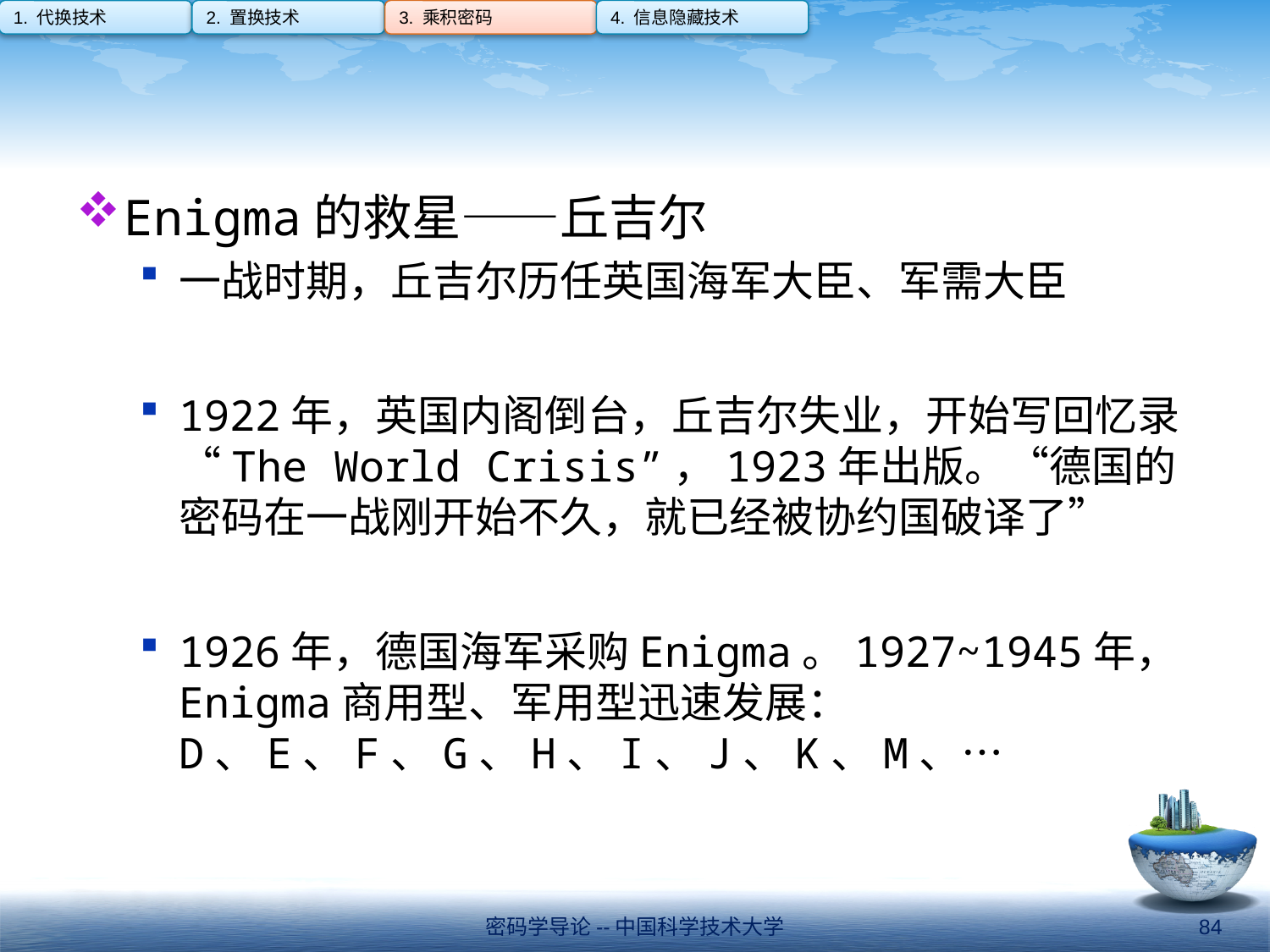

1. 代换技术
2. 置换技术
3. 乘积密码
4. 信息隐藏技术
#
Enigma的救星——丘吉尔
一战时期，丘吉尔历任英国海军大臣、军需大臣

1922年，英国内阁倒台，丘吉尔失业，开始写回忆录“The World Crisis”，1923年出版。“德国的密码在一战刚开始不久，就已经被协约国破译了”

1926年，德国海军采购Enigma。1927~1945年，Enigma商用型、军用型迅速发展：D、E、F、G、H、I、J、K、M、…

密码学导论--中国科学技术大学
84